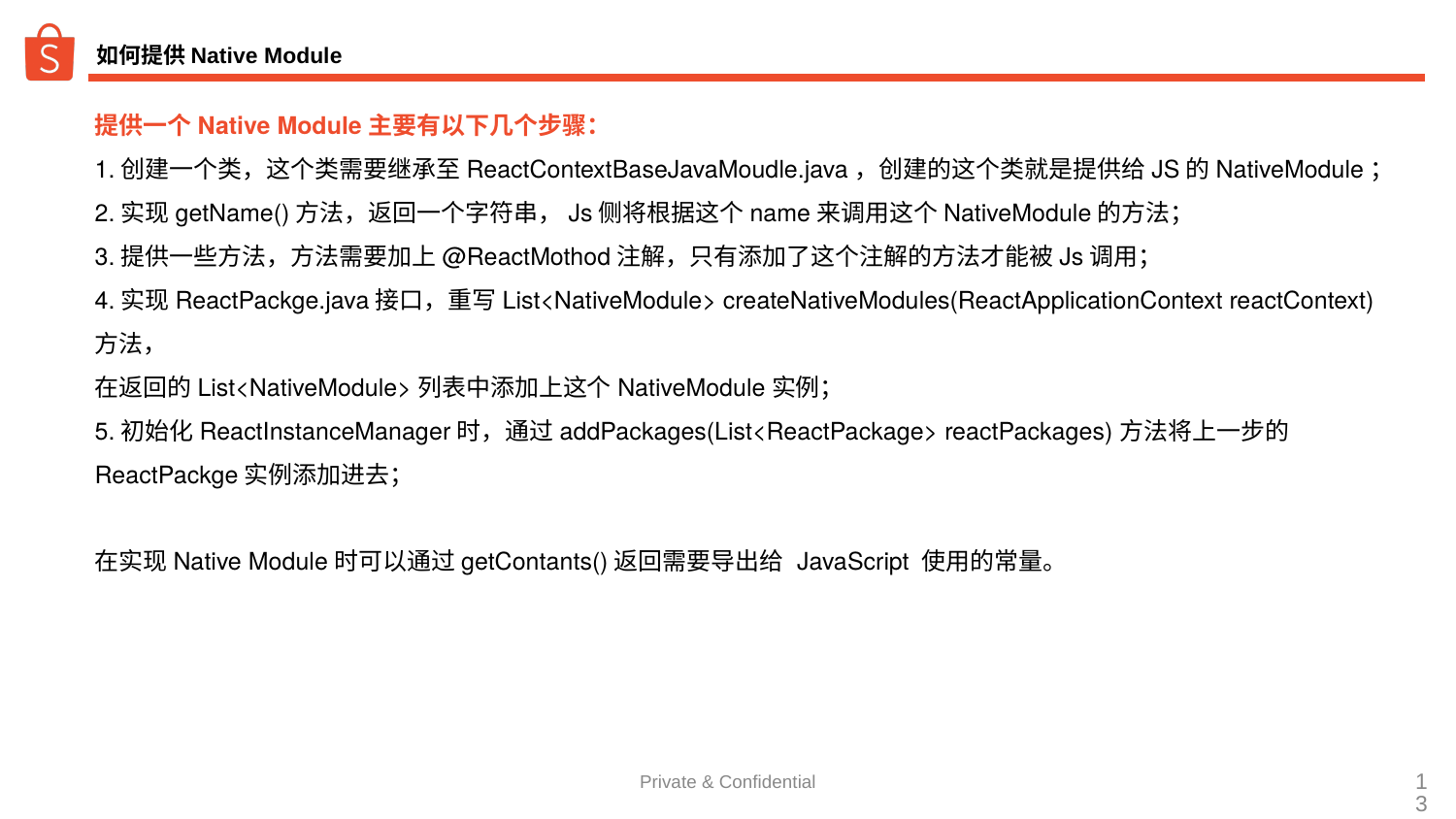

# 如何提供Native Module
提供一个Native Module主要有以下几个步骤：
1.创建一个类，这个类需要继承至ReactContextBaseJavaMoudle.java，创建的这个类就是提供给JS的NativeModule；
2.实现getName()方法，返回一个字符串，Js侧将根据这个name来调用这个NativeModule的方法；
3.提供一些方法，方法需要加上@ReactMothod注解，只有添加了这个注解的方法才能被Js调用；
4.实现ReactPackge.java接口，重写List<NativeModule> createNativeModules(ReactApplicationContext reactContext)方法，
在返回的List<NativeModule>列表中添加上这个NativeModule实例；
5.初始化ReactInstanceManager时，通过addPackages(List<ReactPackage> reactPackages)方法将上一步的
ReactPackge实例添加进去；

在实现Native Module时可以通过getContants()返回需要导出给 JavaScript 使用的常量。
Private & Confidential
13